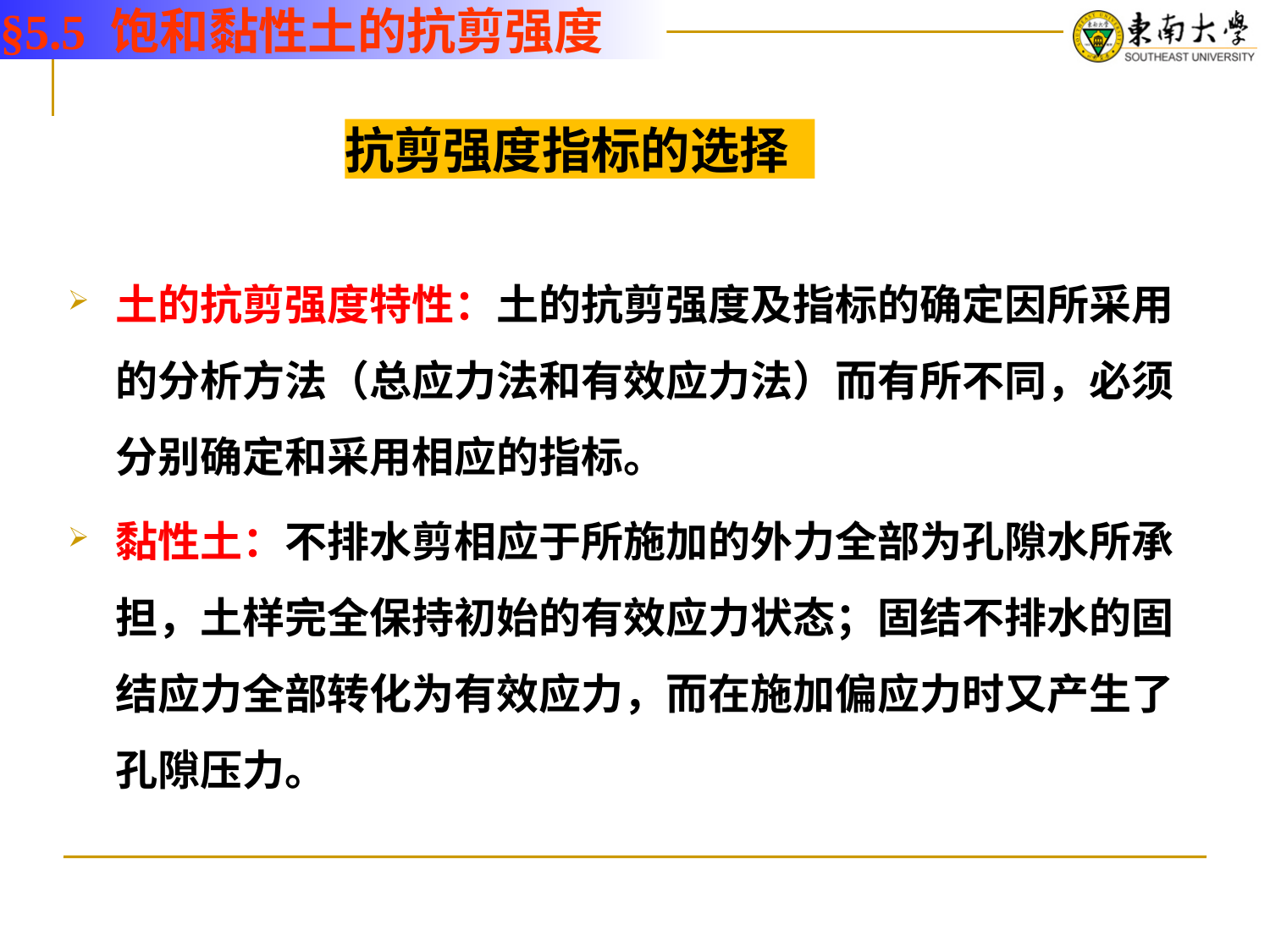

§5.5 饱和黏性土的抗剪强度
抗剪强度指标的选择
土的抗剪强度特性：土的抗剪强度及指标的确定因所采用的分析方法（总应力法和有效应力法）而有所不同，必须分别确定和采用相应的指标。
黏性土：不排水剪相应于所施加的外力全部为孔隙水所承担，土样完全保持初始的有效应力状态；固结不排水的固结应力全部转化为有效应力，而在施加偏应力时又产生了孔隙压力。